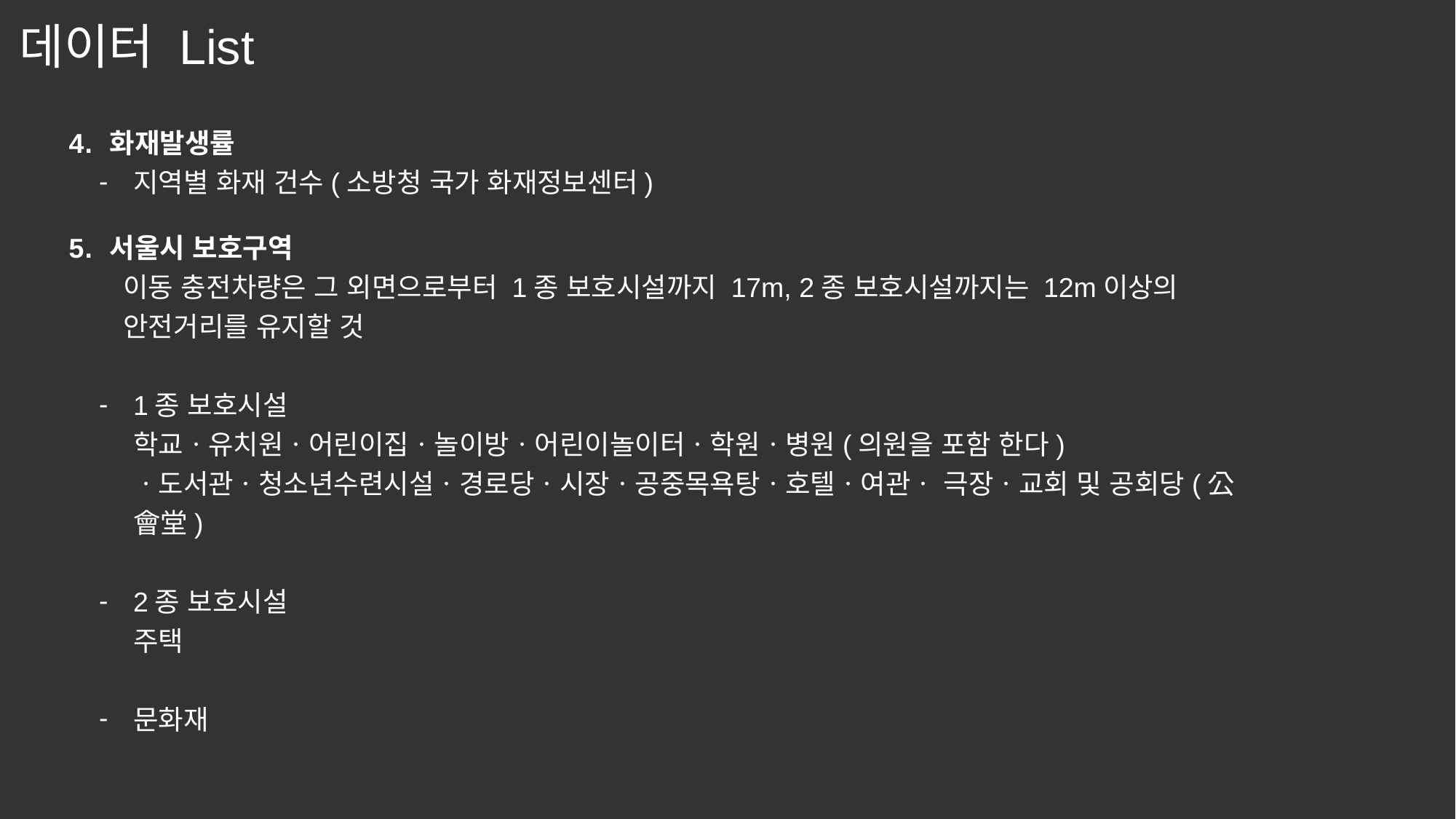

데이터 List
화재발생률
지역별 화재 건수(소방청 국가 화재정보센터)

서울시 보호구역
이동 충전차량은 그 외면으로부터 1종 보호시설까지 17m, 2종 보호시설까지는 12m이상의 안전거리를 유지할 것

1종 보호시설
학교ㆍ유치원ㆍ어린이집ㆍ놀이방ㆍ어린이놀이터ㆍ학원ㆍ병원(의원을 포함 한다)ㆍ도서관ㆍ청소년수련시설ㆍ경로당ㆍ시장ㆍ공중목욕탕ㆍ호텔ㆍ여관ㆍ 극장ㆍ교회 및 공회당(公會堂)

2종 보호시설
주택

문화재